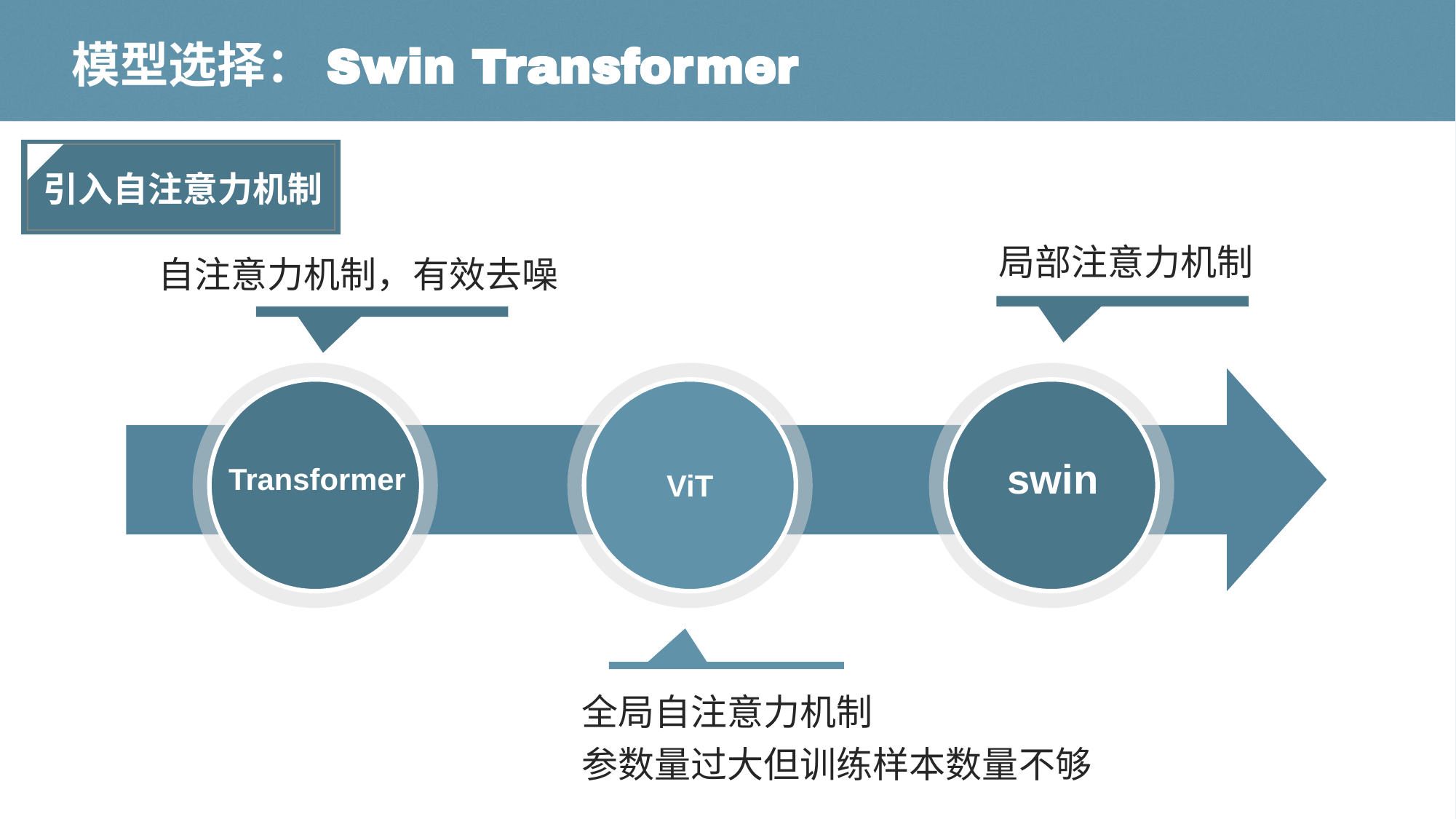

# 模型选择：Swin Transformer

引入自注意力机制
局部注意力机制
自注意力机制，有效去噪

Transformer

ViT

swin

全局自注意力机制
参数量过大但训练样本数量不够